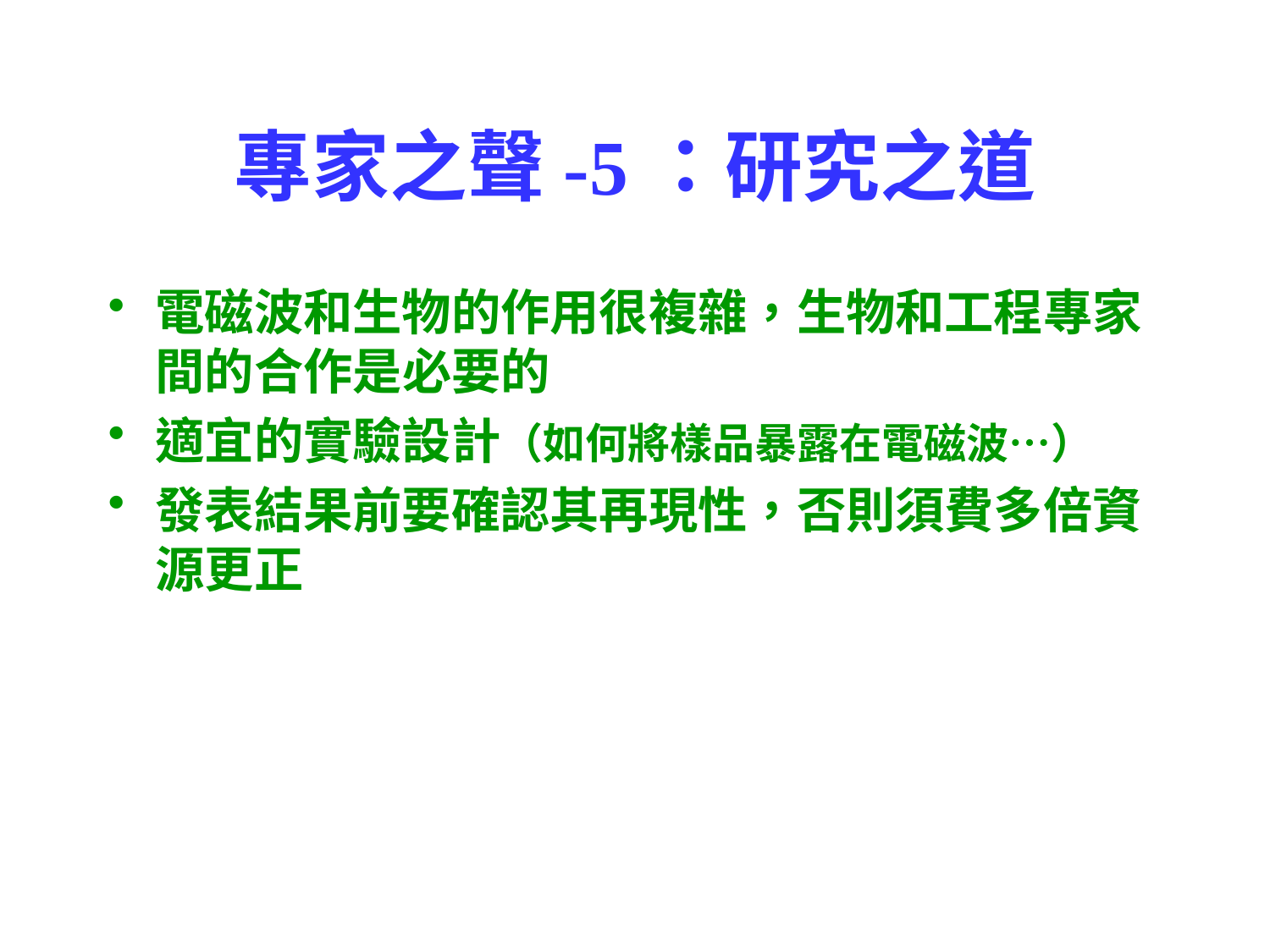

# 專家之聲-5：研究之道
電磁波和生物的作用很複雜，生物和工程專家間的合作是必要的
適宜的實驗設計（如何將樣品暴露在電磁波…）
發表結果前要確認其再現性，否則須費多倍資源更正